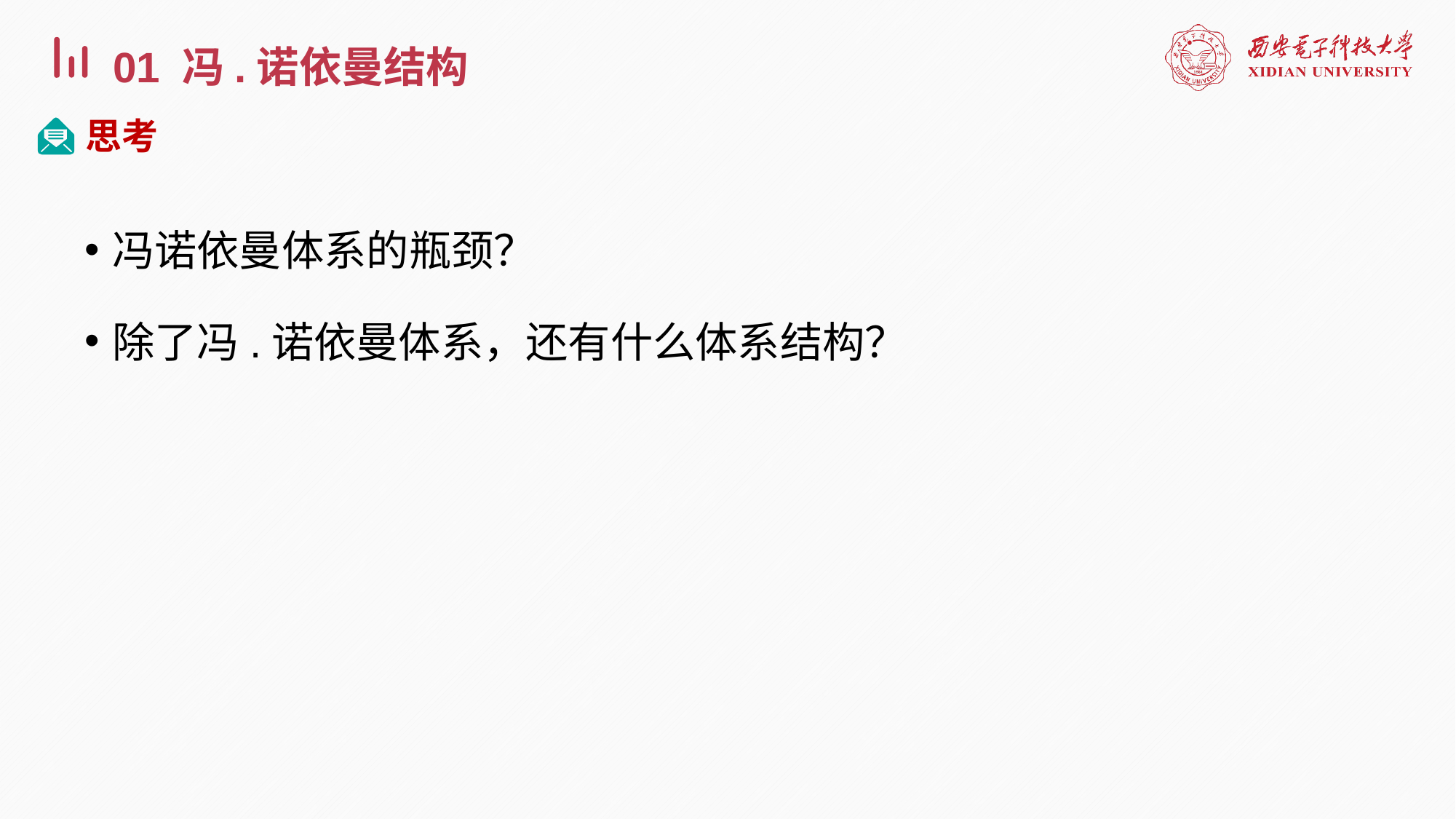

01 冯.诺依曼结构
思考

冯诺依曼体系的瓶颈？
除了冯.诺依曼体系，还有什么体系结构？